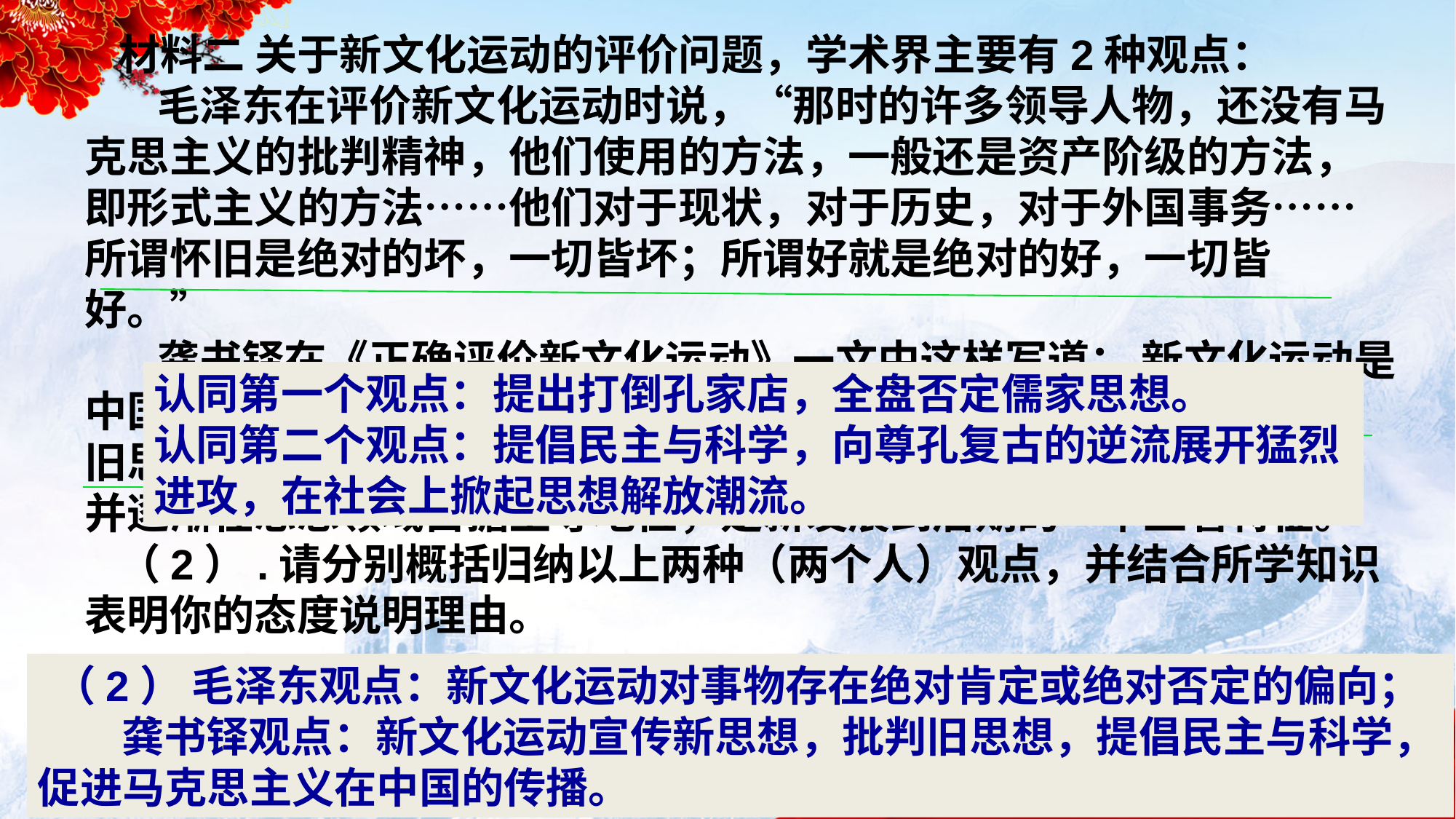

材料二 关于新文化运动的评价问题，学术界主要有2种观点：
   毛泽东在评价新文化运动时说，“那时的许多领导人物，还没有马克思主义的批判精神，他们使用的方法，一般还是资产阶级的方法，即形式主义的方法……他们对于现状，对于历史，对于外国事务……所谓怀旧是绝对的坏，一切皆坏；所谓好就是绝对的好，一切皆好。”
   龚书铎在《正确评价新文化运动》一文中这样写道： 新文化运动是中国近代历史发展的必然，不是非理性“情绪的宣泄”，它集中批判旧思想，旧传统，提倡民主与科学，马克思主义在中国的广泛传播，并逐渐在思想领域占据主导地位，是新发展到后期的一个显著特征。
（2）.请分别概括归纳以上两种（两个人）观点，并结合所学知识表明你的态度说明理由。
认同第一个观点：提出打倒孔家店，全盘否定儒家思想。
认同第二个观点：提倡民主与科学，向尊孔复古的逆流展开猛烈进攻，在社会上掀起思想解放潮流。
（2） 毛泽东观点：新文化运动对事物存在绝对肯定或绝对否定的偏向；
      龚书铎观点：新文化运动宣传新思想，批判旧思想，提倡民主与科学，促进马克思主义在中国的传播。